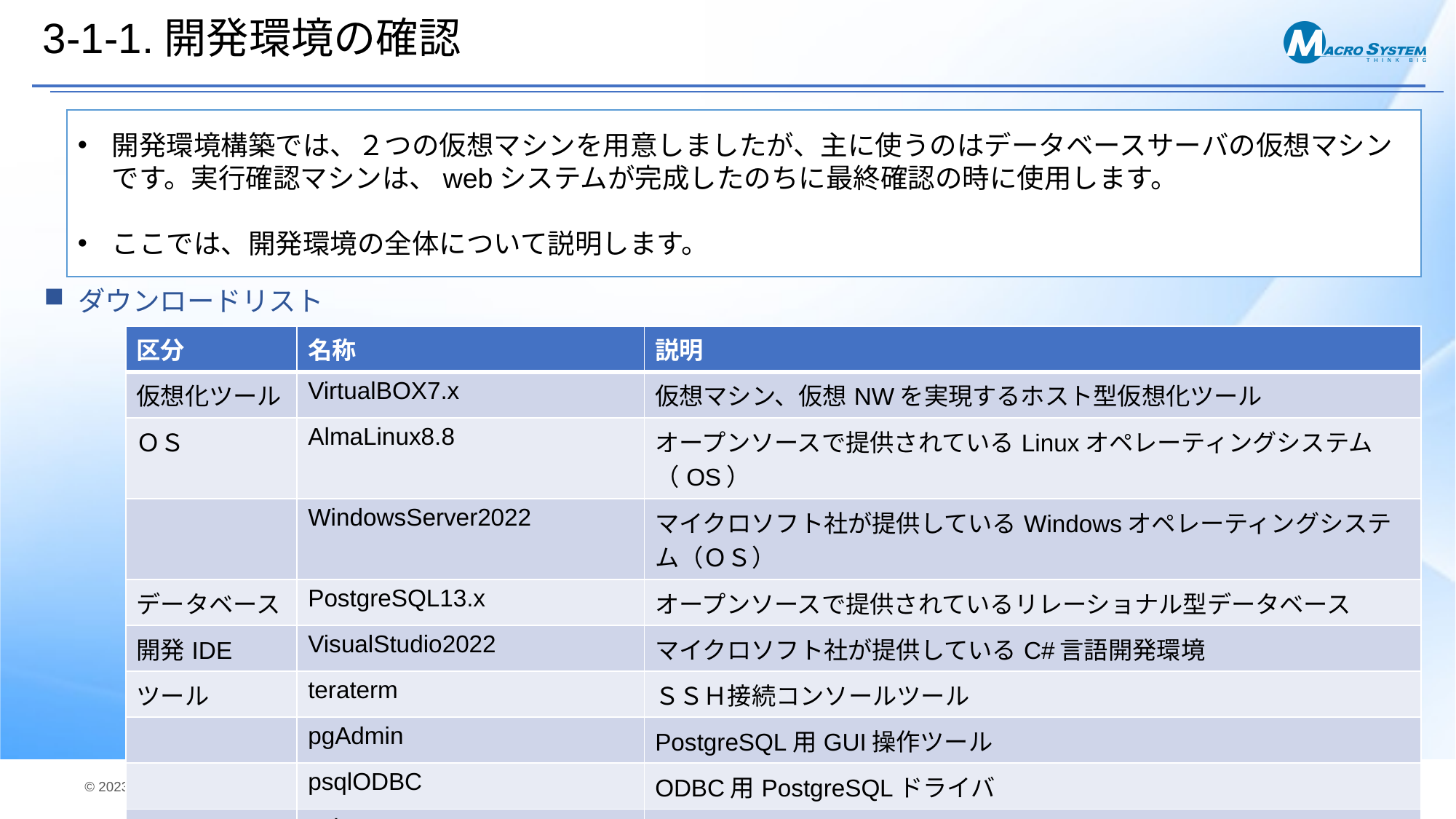

# 3-1-1.開発環境の確認
開発環境構築では、２つの仮想マシンを用意しましたが、主に使うのはデータベースサーバの仮想マシンです。実行確認マシンは、webシステムが完成したのちに最終確認の時に使用します。

ここでは、開発環境の全体について説明します。
ダウンロードリスト
| 区分 | 名称 | 説明 |
| --- | --- | --- |
| 仮想化ツール | VirtualBOX7.x | 仮想マシン、仮想NWを実現するホスト型仮想化ツール |
| ＯＳ | AlmaLinux8.8 | オープンソースで提供されているLinuxオペレーティングシステム（OS） |
|  | WindowsServer2022 | マイクロソフト社が提供しているWindowsオペレーティングシステム（ＯＳ） |
| データベース | PostgreSQL13.x | オープンソースで提供されているリレーショナル型データベース |
| 開発IDE | VisualStudio2022 | マイクロソフト社が提供しているC#言語開発環境 |
| ツール | teraterm | ＳＳＨ接続コンソールツール |
|  | pgAdmin | PostgreSQL用GUI操作ツール |
|  | psqlODBC | ODBC用PostgreSQLドライバ |
|  | 7zip | 解凍・圧縮ツール(拡張子.7z) |